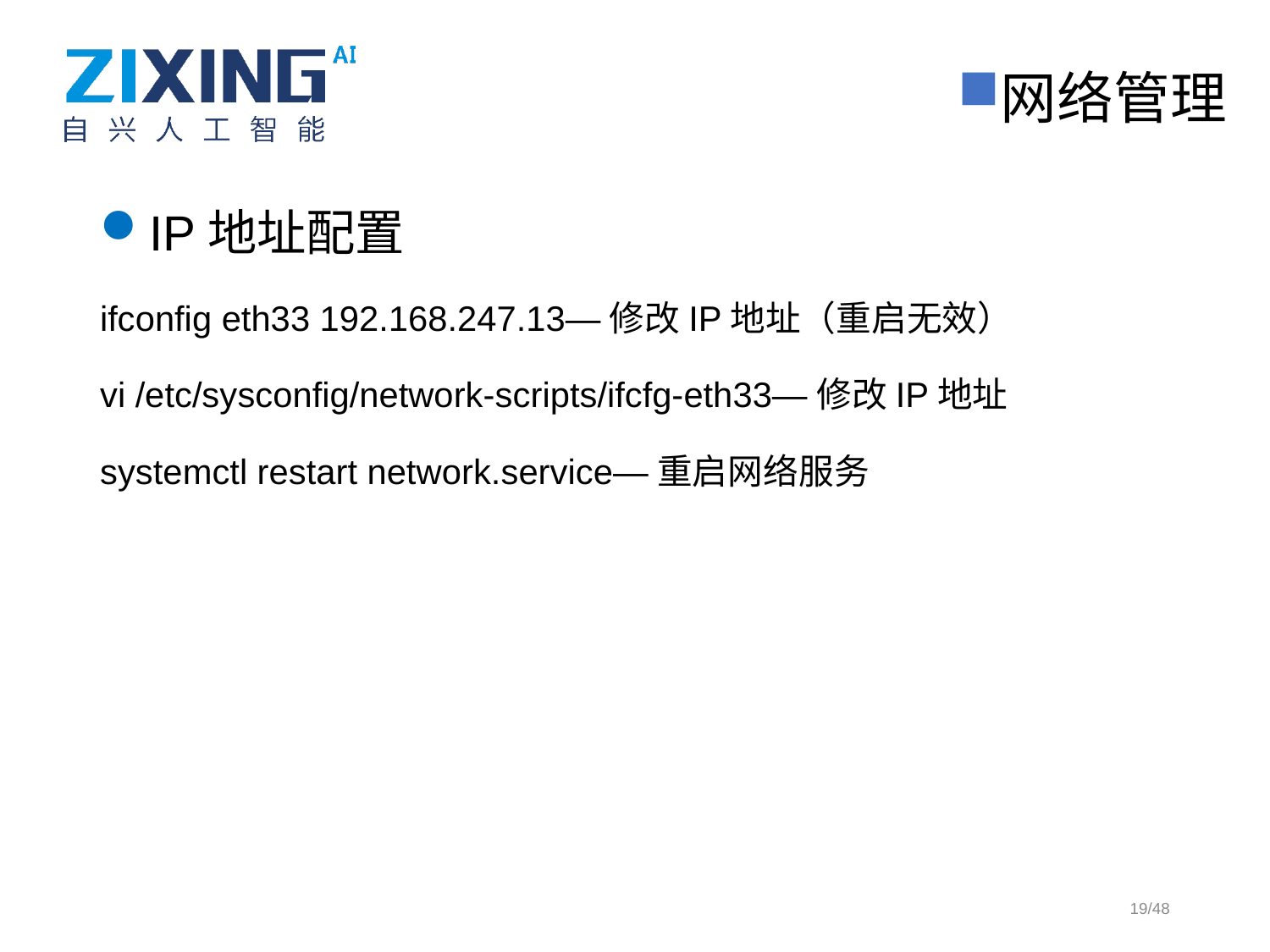

网络管理
IP地址配置
ifconfig eth33 192.168.247.13—修改IP地址（重启无效）
vi /etc/sysconfig/network-scripts/ifcfg-eth33—修改IP地址
systemctl restart network.service—重启网络服务

19/48